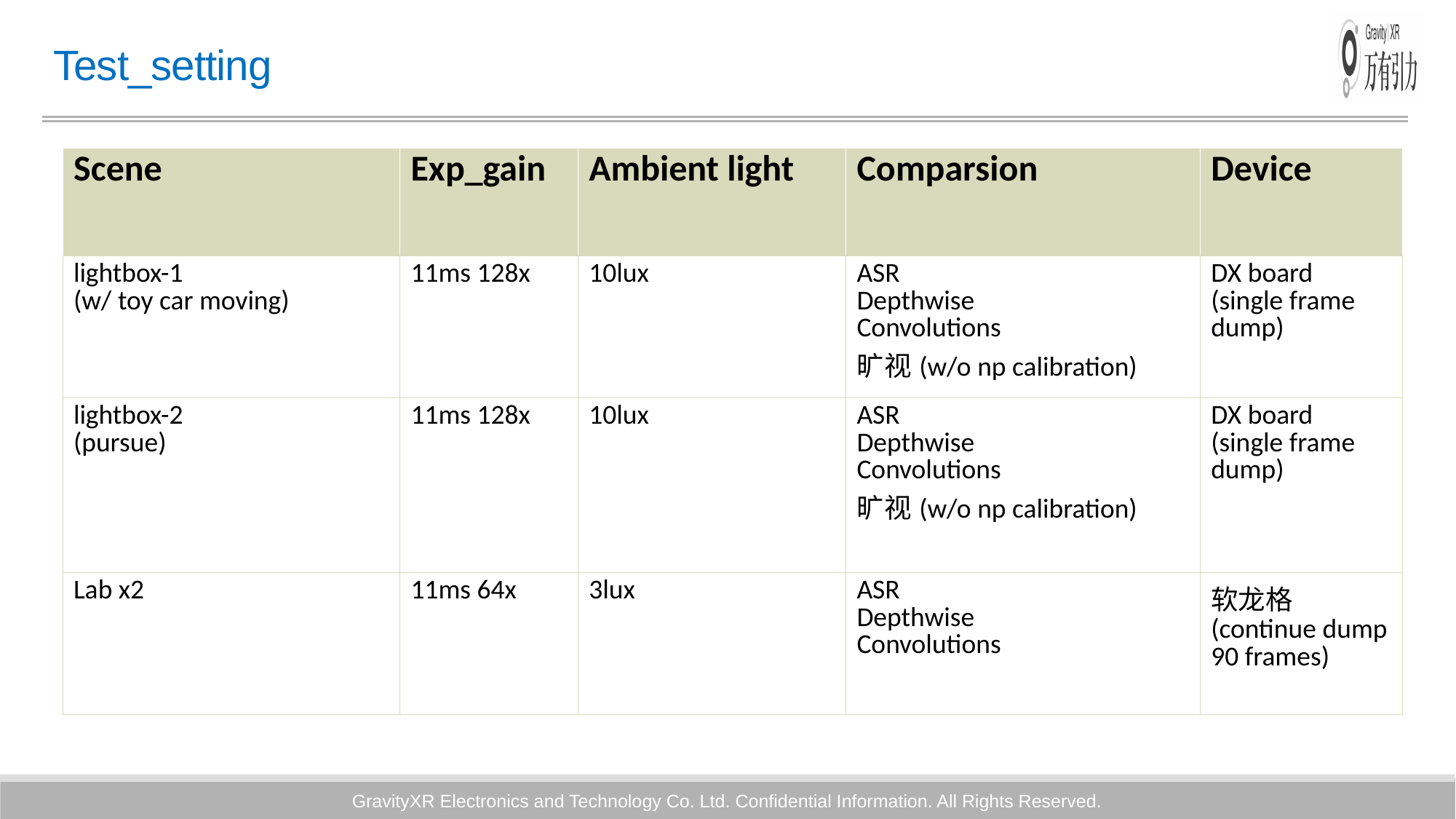

# Test_setting
| Scene | Exp\_gain | Ambient light | Comparsion | Device |
| --- | --- | --- | --- | --- |
| lightbox-1 (w/ toy car moving) | 11ms 128x | 10lux | ASR Depthwise Convolutions 旷视(w/o np calibration) | DX board (single frame dump) |
| lightbox-2 (pursue) | 11ms 128x | 10lux | ASR Depthwise Convolutions 旷视(w/o np calibration) | DX board (single frame dump) |
| Lab x2 | 11ms 64x | 3lux | ASR Depthwise Convolutions | 软龙格 (continue dump 90 frames) |